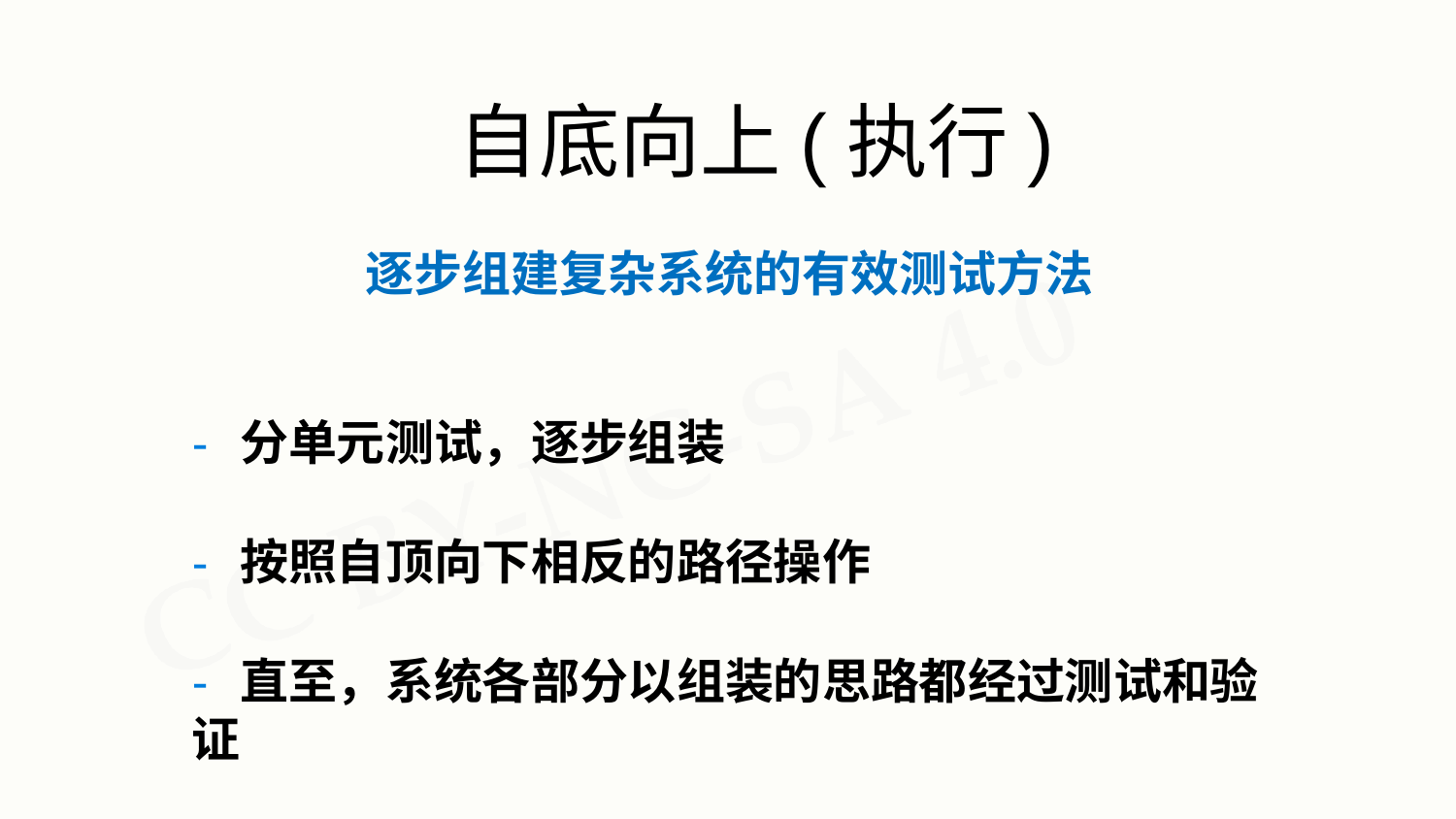

# 自底向上(执行)
逐步组建复杂系统的有效测试方法

- 分单元测试，逐步组装

- 按照自顶向下相反的路径操作

- 直至，系统各部分以组装的思路都经过测试和验证